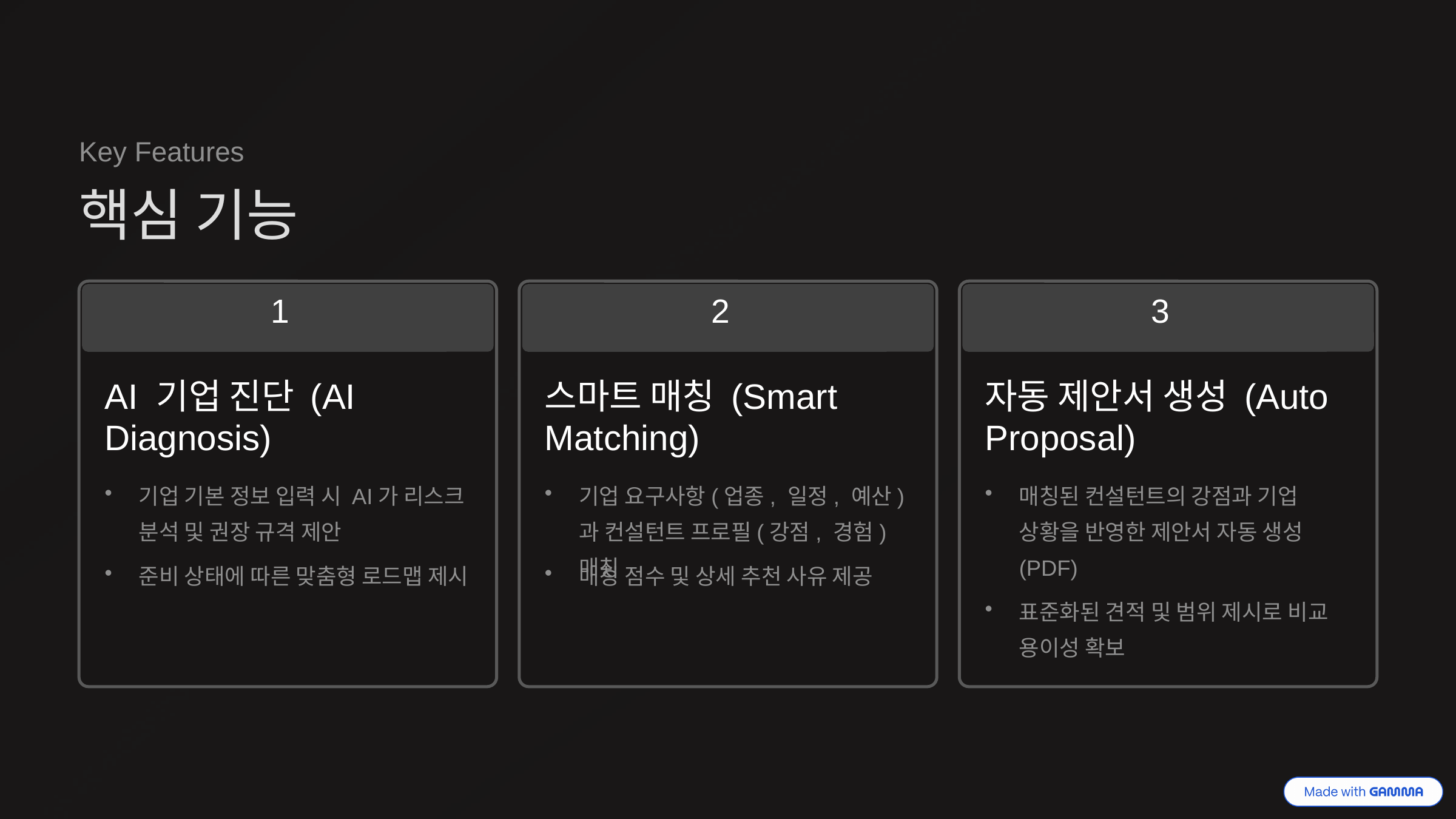

Key Features
핵심 기능

1
2
3
AI 기업 진단 (AI Diagnosis)
스마트 매칭 (Smart Matching)
자동 제안서 생성 (Auto Proposal)
기업 기본 정보 입력 시 AI가 리스크 분석 및 권장 규격 제안
기업 요구사항(업종, 일정, 예산)과 컨설턴트 프로필(강점, 경험) 매칭
매칭된 컨설턴트의 강점과 기업 상황을 반영한 제안서 자동 생성 (PDF)
준비 상태에 따른 맞춤형 로드맵 제시
매칭 점수 및 상세 추천 사유 제공
표준화된 견적 및 범위 제시로 비교 용이성 확보